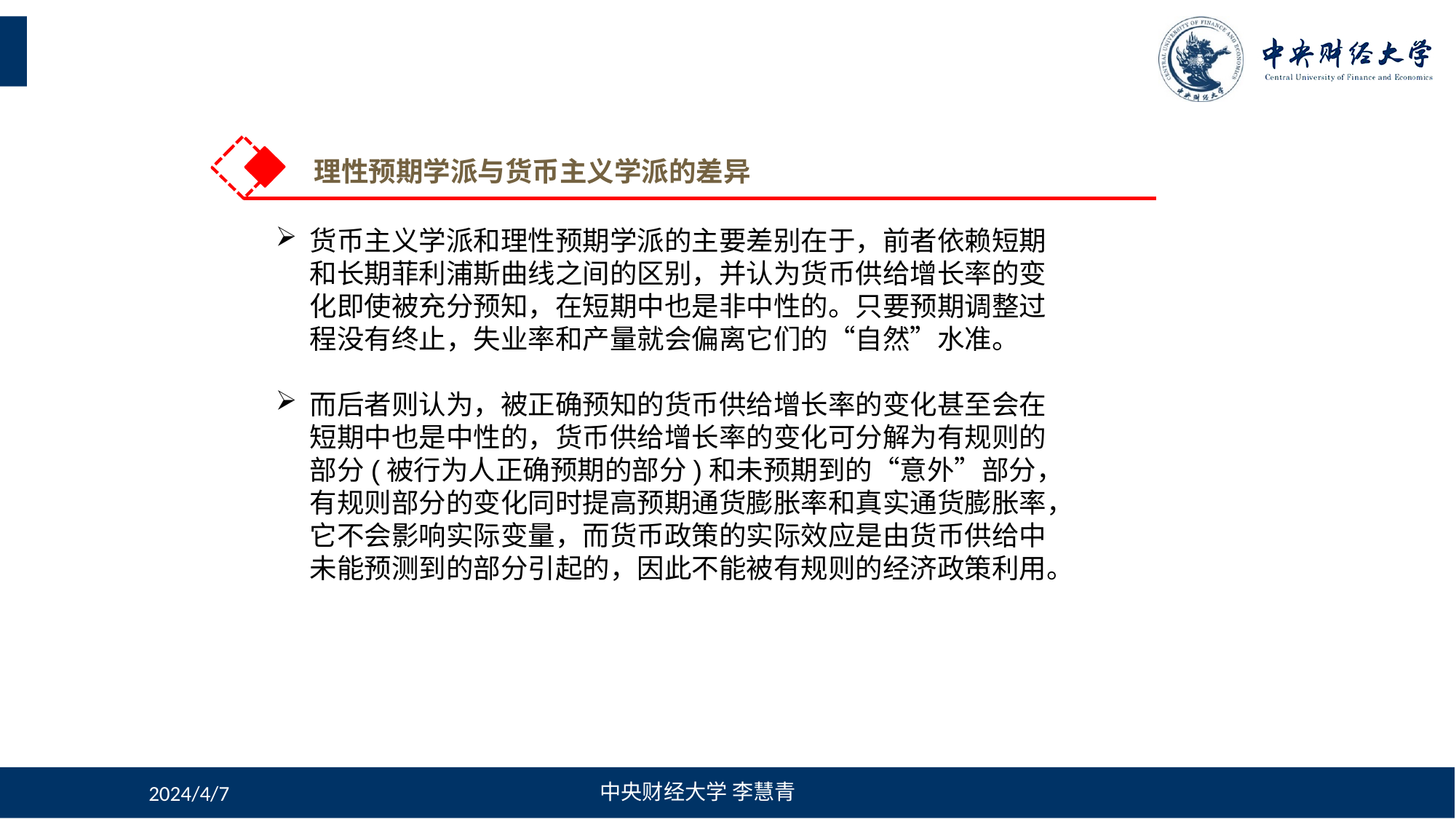

理性预期学派与货币主义学派的差异
货币主义学派和理性预期学派的主要差别在于，前者依赖短期和长期菲利浦斯曲线之间的区别，并认为货币供给增长率的变化即使被充分预知，在短期中也是非中性的。只要预期调整过程没有终止，失业率和产量就会偏离它们的“自然”水准。

而后者则认为，被正确预知的货币供给增长率的变化甚至会在短期中也是中性的，货币供给增长率的变化可分解为有规则的部分(被行为人正确预期的部分)和未预期到的“意外”部分，有规则部分的变化同时提高预期通货膨胀率和真实通货膨胀率，它不会影响实际变量，而货币政策的实际效应是由货币供给中未能预测到的部分引起的，因此不能被有规则的经济政策利用。